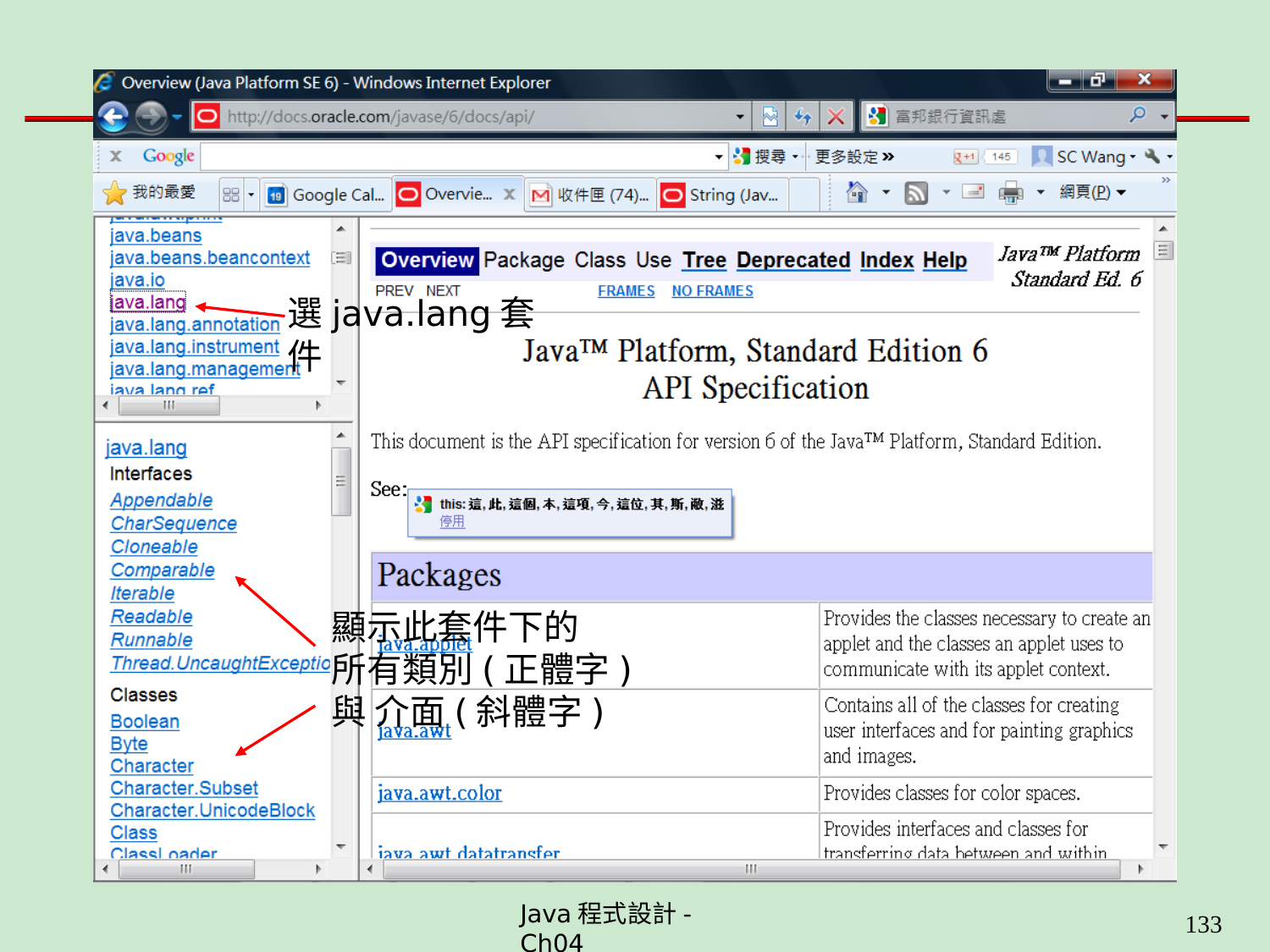

# 選java.lang套件

顯示此套件下的
所有類別(正體字)與 介面(斜體字)
Java程式設計-Ch04
133